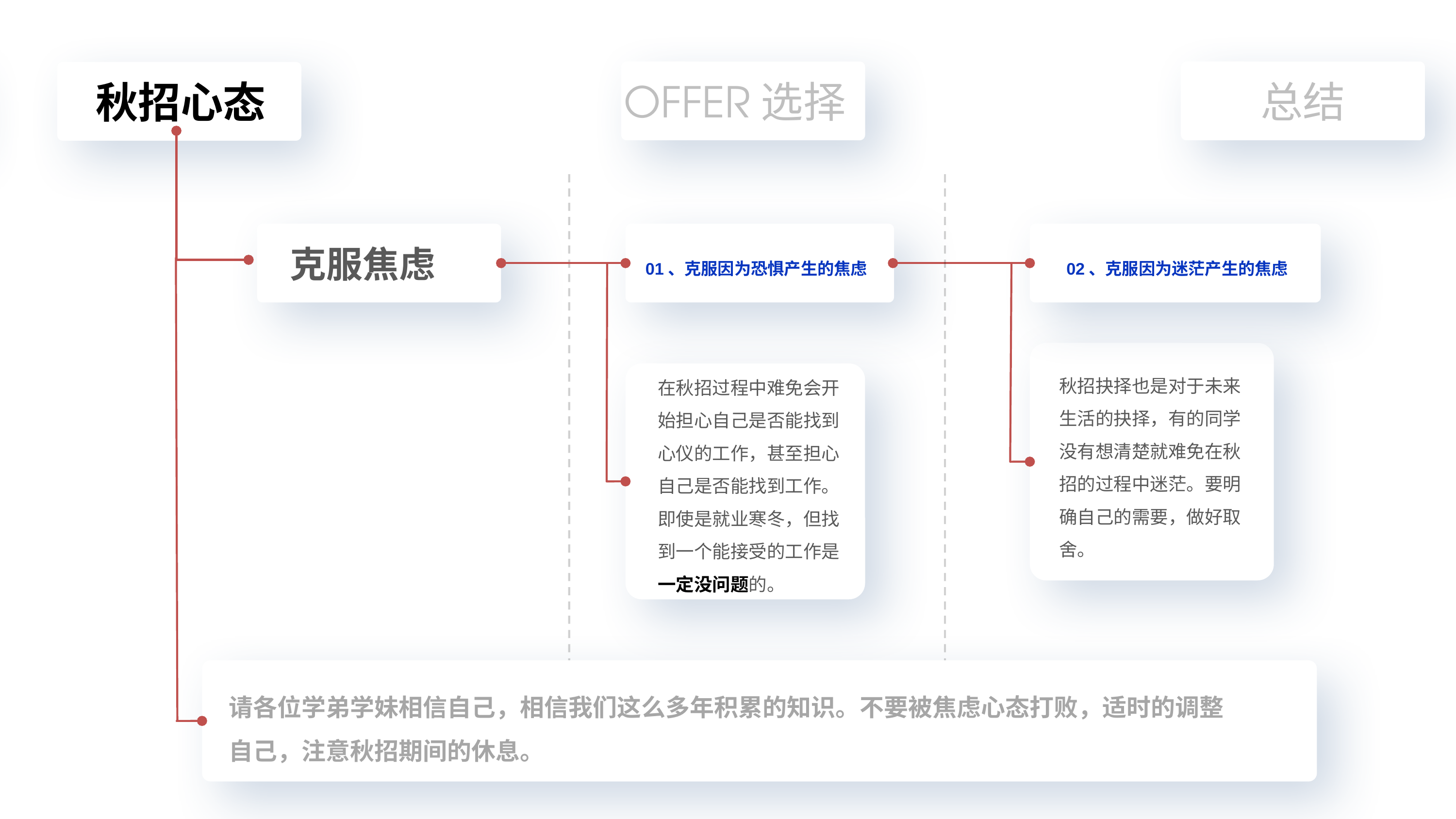

总结

OFFER选择

秋招准备

秋招心态

克服焦虑

01、克服因为恐惧产生的焦虑

02、克服因为迷茫产生的焦虑

秋招抉择也是对于未来生活的抉择，有的同学没有想清楚就难免在秋招的过程中迷茫。要明确自己的需要，做好取舍。
在秋招过程中难免会开始担心自己是否能找到心仪的工作，甚至担心自己是否能找到工作。即使是就业寒冬，但找到一个能接受的工作是一定没问题的。

请各位学弟学妹相信自己，相信我们这么多年积累的知识。不要被焦虑心态打败，适时的调整自己，注意秋招期间的休息。